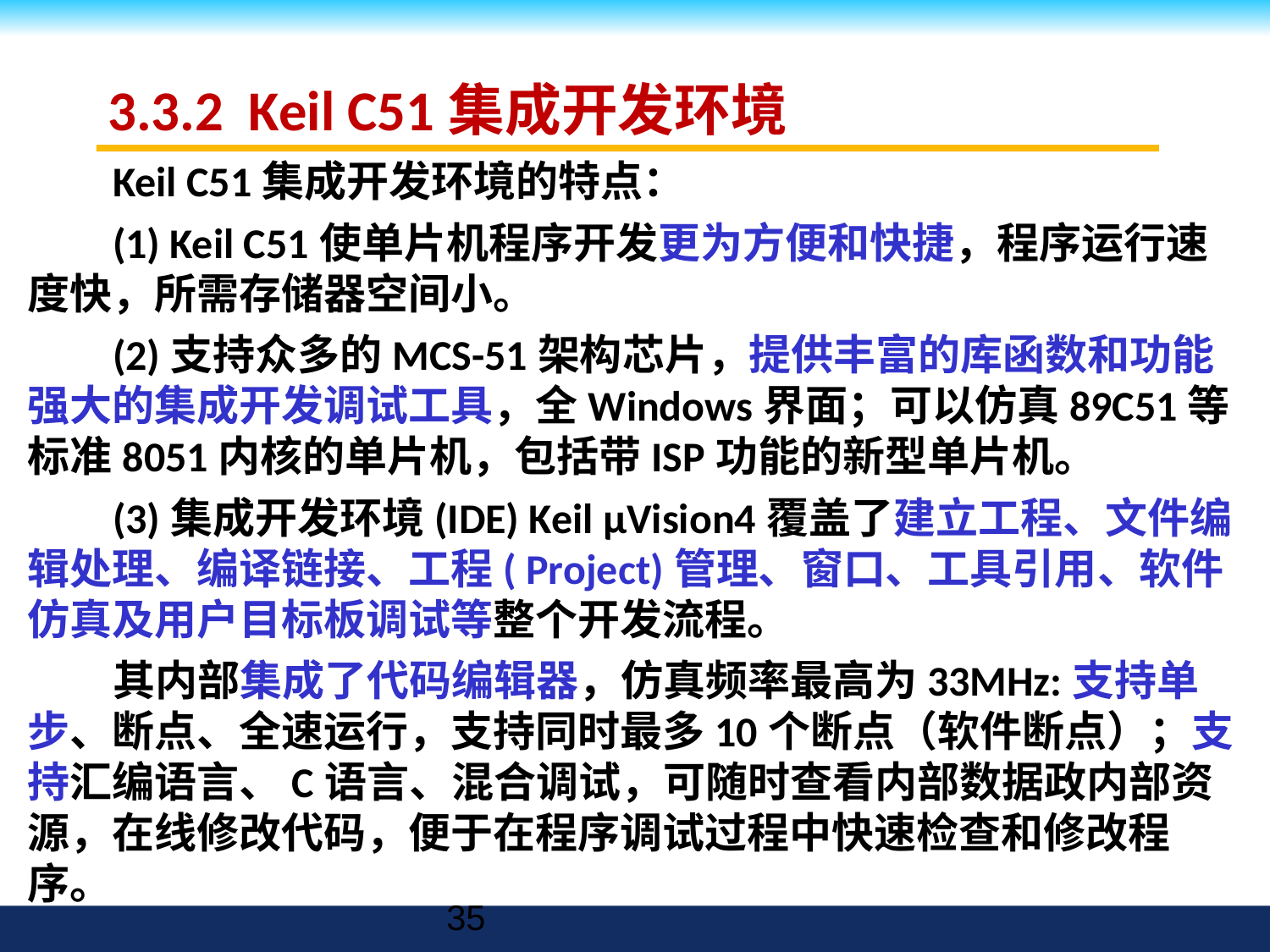

# 3.3.2  Keil C51集成开发环境
Keil C51集成开发环境的特点：
(1) Keil C51使单片机程序开发更为方便和快捷，程序运行速度快，所需存储器空间小。
(2)支持众多的MCS-51架构芯片，提供丰富的库函数和功能强大的集成开发调试工具，全Windows界面；可以仿真89C51等标准8051内核的单片机，包括带ISP功能的新型单片机。
(3)集成开发环境(IDE) Keil µVision4覆盖了建立工程、文件编辑处理、编译链接、工程( Project)管理、窗口、工具引用、软件仿真及用户目标板调试等整个开发流程。
其内部集成了代码编辑器，仿真频率最高为33MHz:支持单步、断点、全速运行，支持同时最多10个断点（软件断点）；支持汇编语言、C语言、混合调试，可随时查看内部数据政内部资源，在线修改代码，便于在程序调试过程中快速检查和修改程序。
35